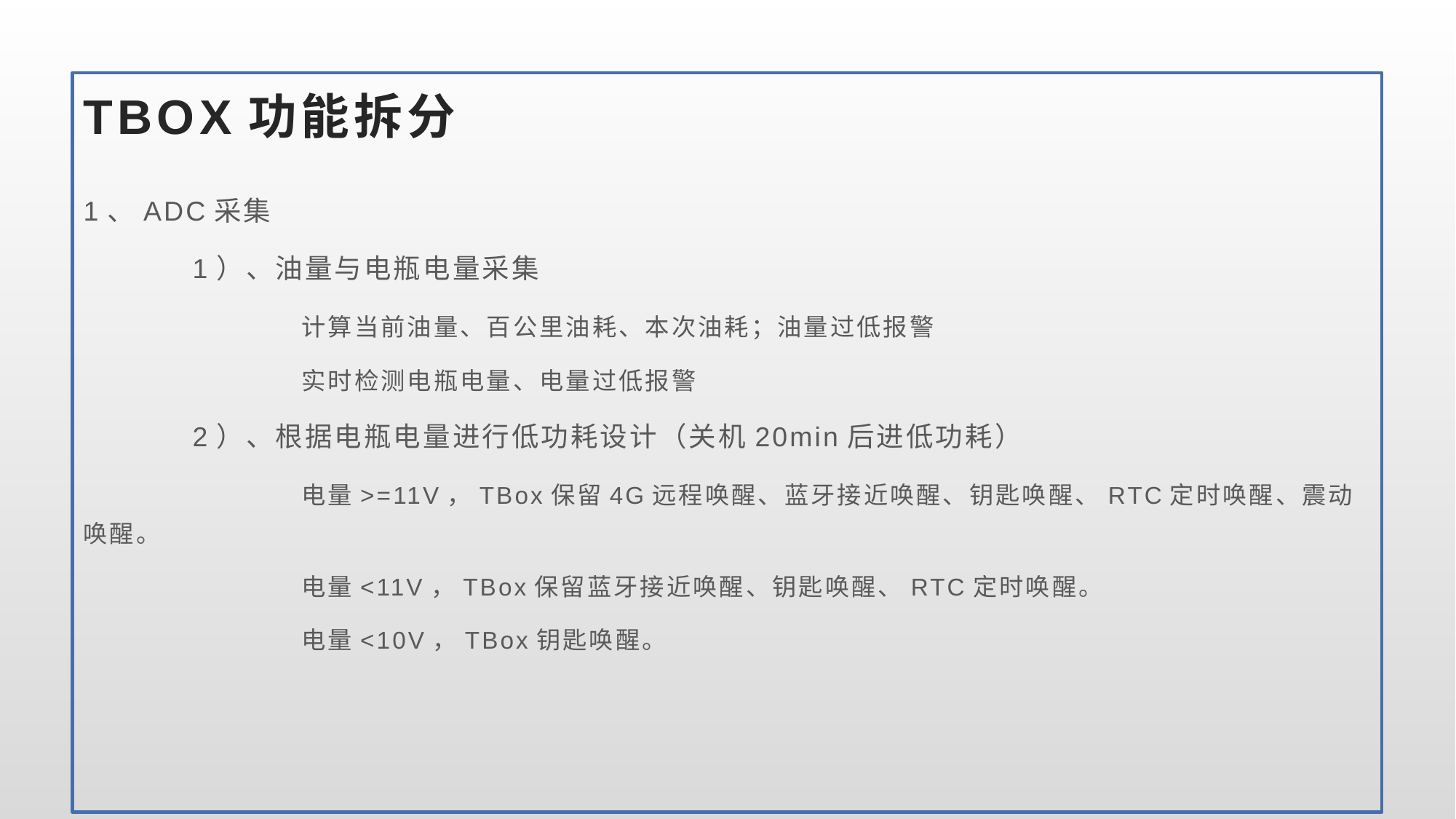

# TBOX功能拆分

1、ADC采集
	1）、油量与电瓶电量采集
		计算当前油量、百公里油耗、本次油耗；油量过低报警
		实时检测电瓶电量、电量过低报警
	2）、根据电瓶电量进行低功耗设计（关机20min后进低功耗）
		电量>=11V，TBox保留4G远程唤醒、蓝牙接近唤醒、钥匙唤醒、RTC定时唤醒、震动唤醒。
		电量<11V，TBox保留蓝牙接近唤醒、钥匙唤醒、RTC定时唤醒。
		电量<10V，TBox钥匙唤醒。